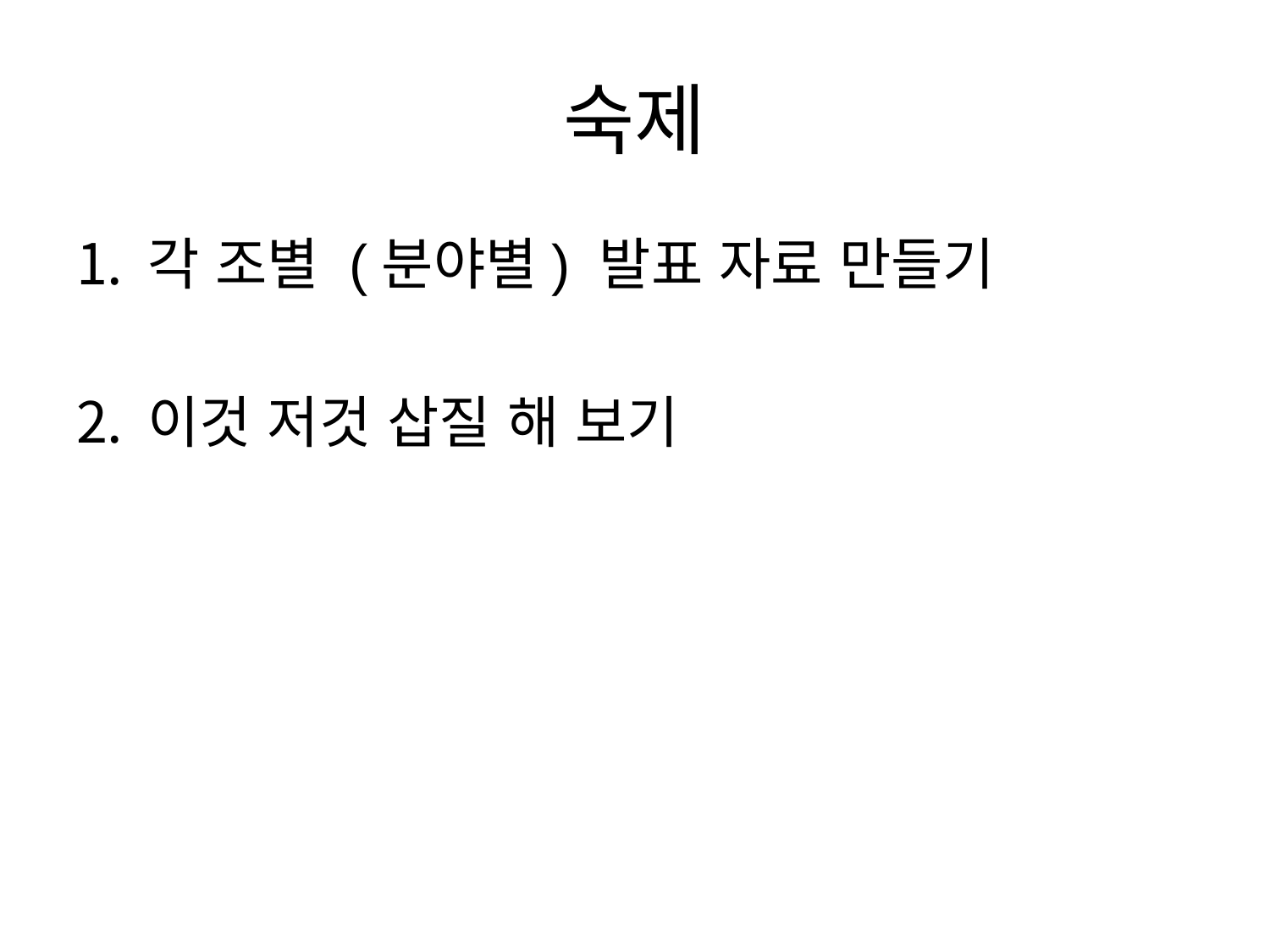

# 숙제
각 조별 (분야별) 발표 자료 만들기

이것 저것 삽질 해 보기